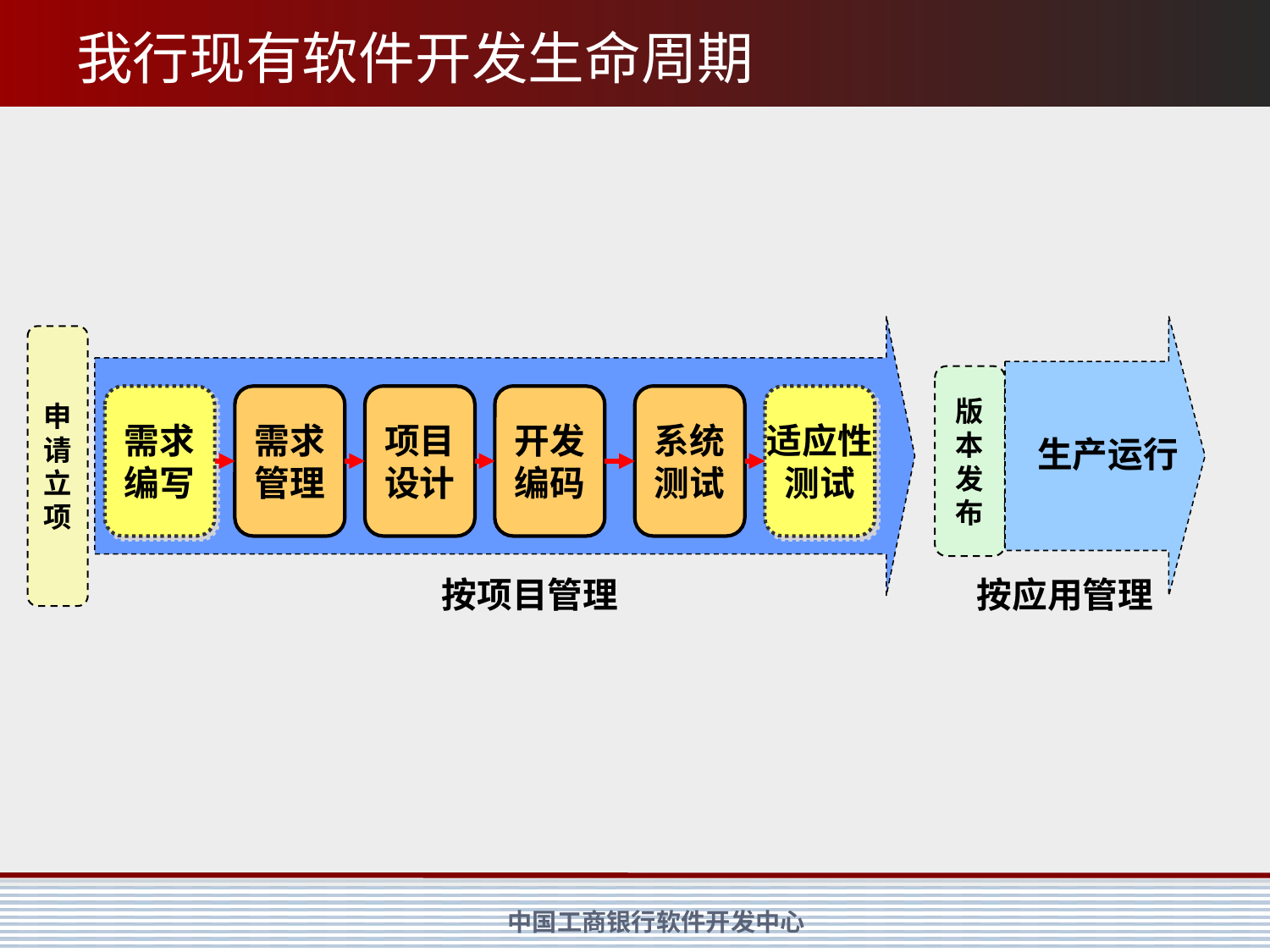

# 我行现有软件开发生命周期

申请立项
版本发布
需求
编写
需求
管理
项目
设计
开发
编码
系统
测试
适应性
测试
生产运行
按项目管理
按应用管理